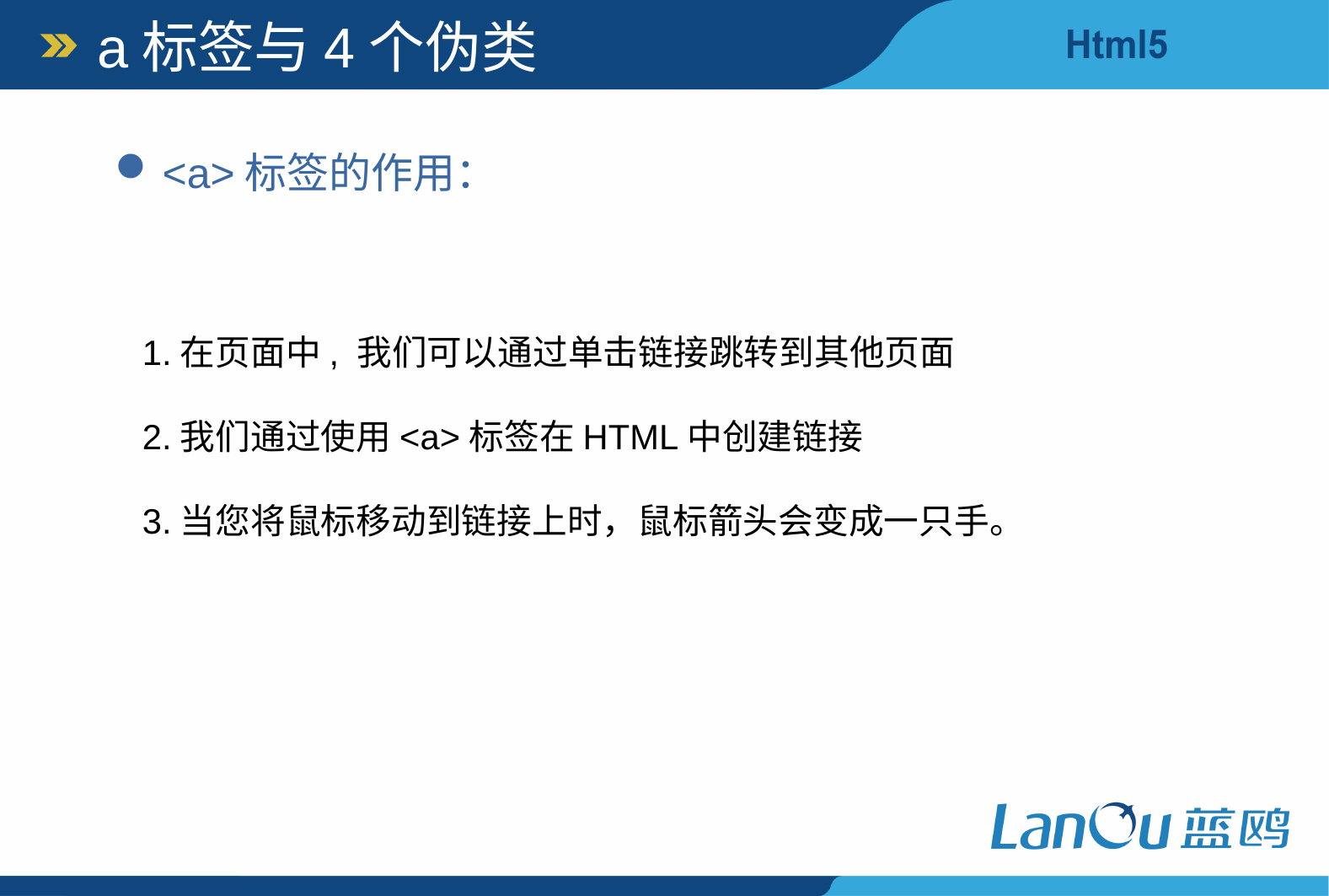

a标签与4个伪类
<a>标签的作用：

1.在页面中, 我们可以通过单击链接跳转到其他页面

2.我们通过使用<a>标签在HTML中创建链接

3.当您将鼠标移动到链接上时，鼠标箭头会变成一只手。